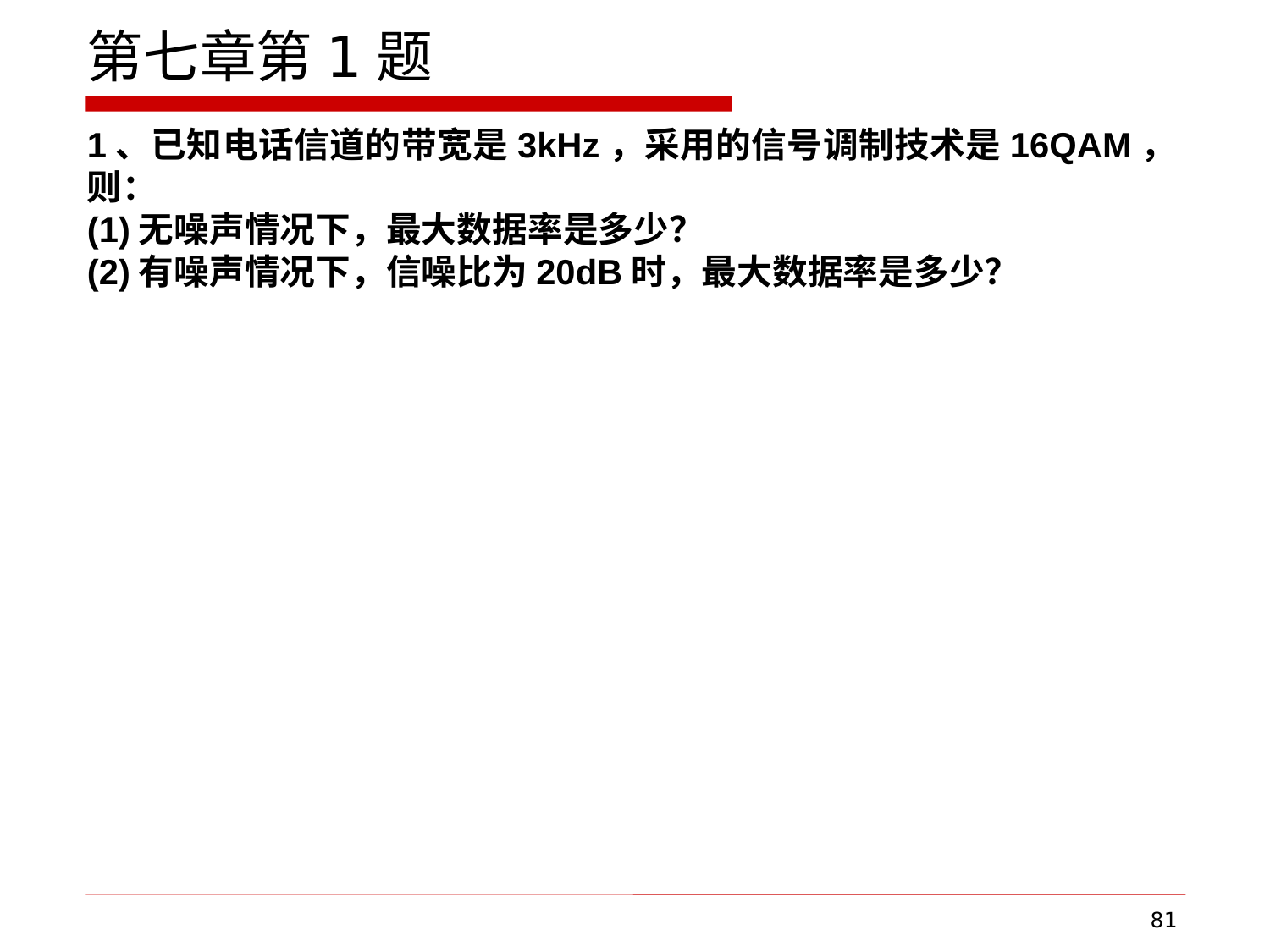

第七章第1题
1、已知电话信道的带宽是3kHz，采用的信号调制技术是16QAM，则：
(1)无噪声情况下，最大数据率是多少？
(2)有噪声情况下，信噪比为20dB时，最大数据率是多少？

81